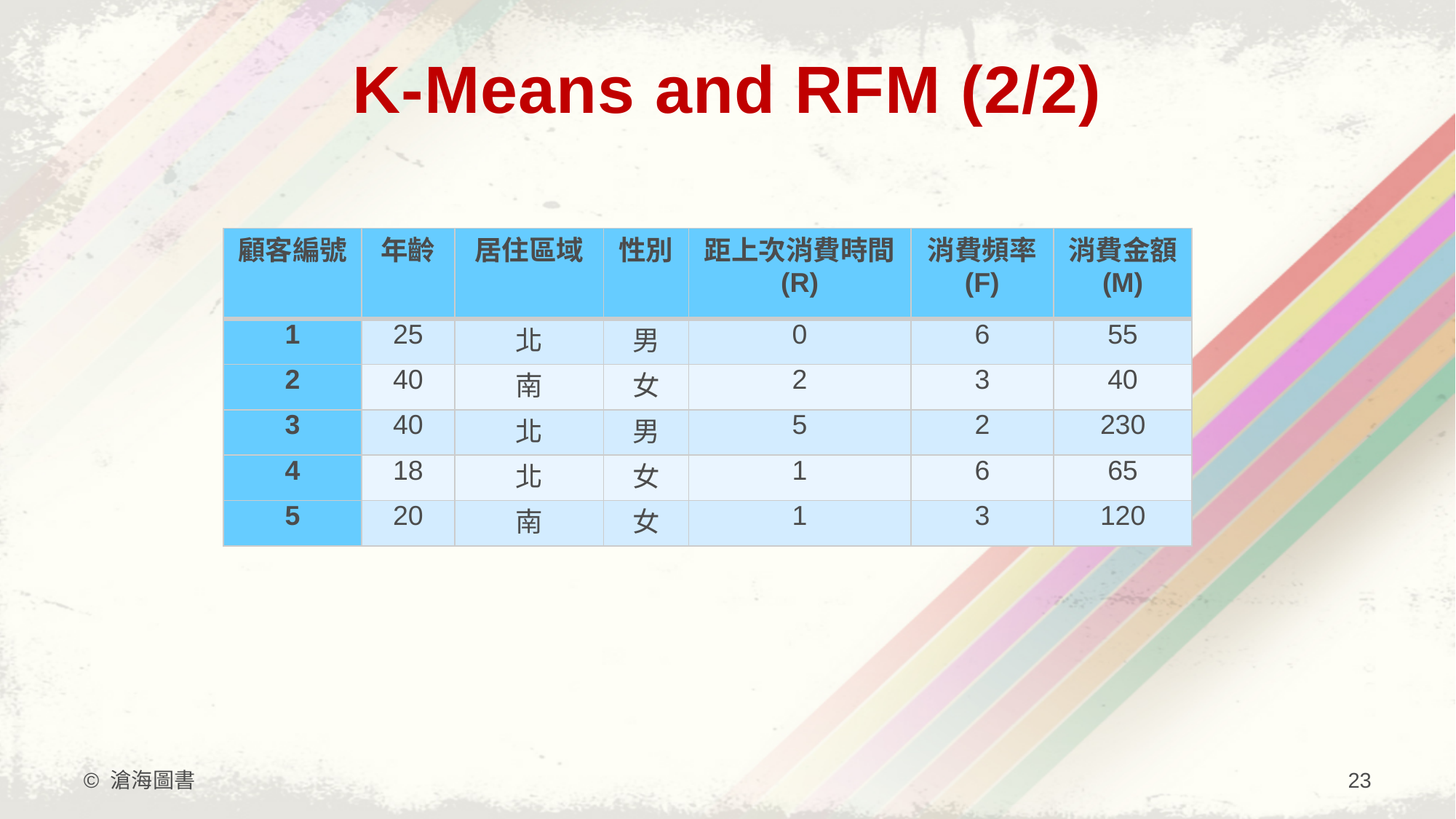

# K-Means and RFM (2/2)
| 顧客編號 | 年齡 | 居住區域 | 性別 | 距上次消費時間 (R) | 消費頻率 (F) | 消費金額 (M) |
| --- | --- | --- | --- | --- | --- | --- |
| 1 | 25 | 北 | 男 | 0 | 6 | 55 |
| 2 | 40 | 南 | 女 | 2 | 3 | 40 |
| 3 | 40 | 北 | 男 | 5 | 2 | 230 |
| 4 | 18 | 北 | 女 | 1 | 6 | 65 |
| 5 | 20 | 南 | 女 | 1 | 3 | 120 |
© 滄海圖書
23